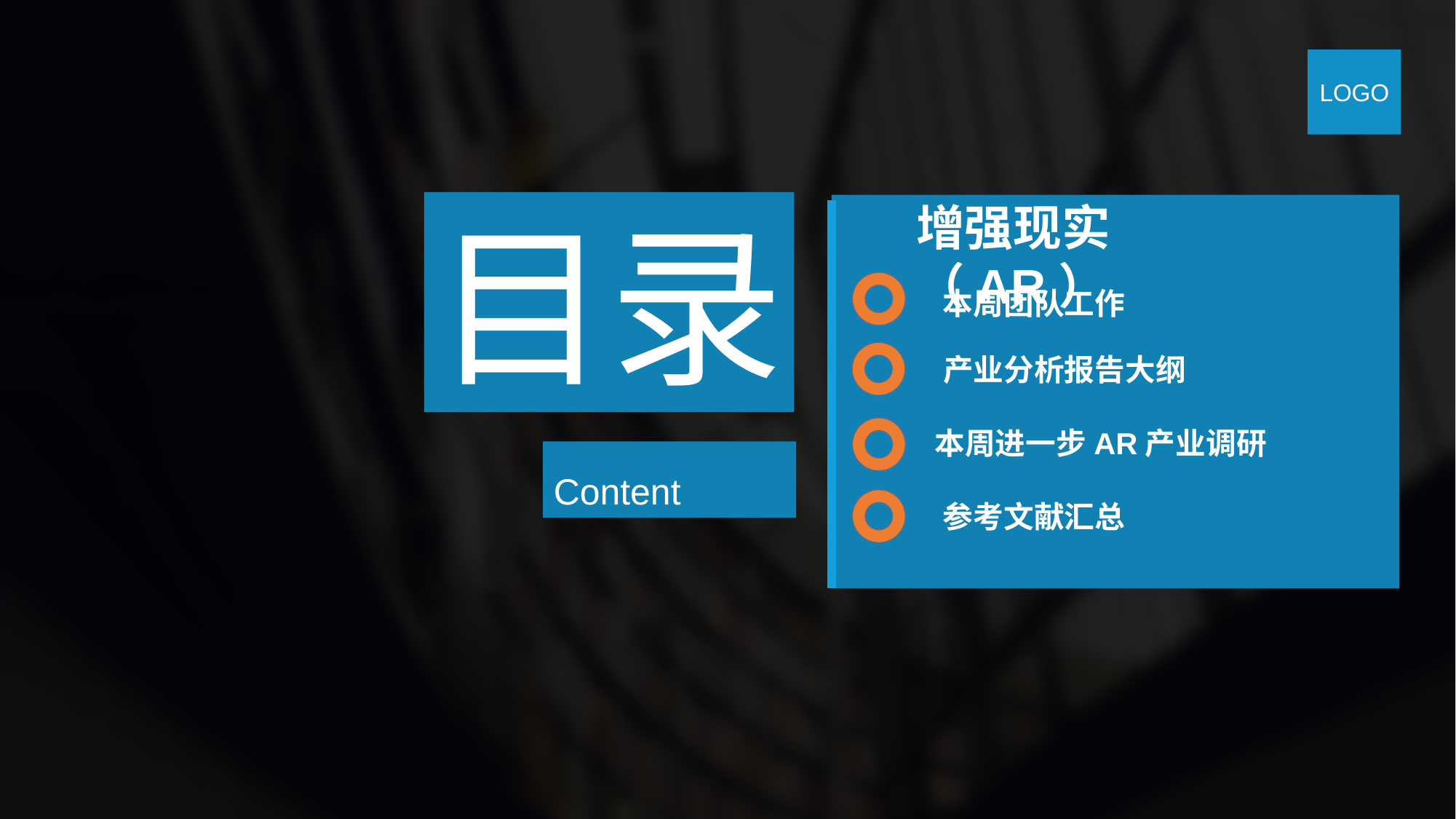

LOGO
目录
增强现实（AR）
本周团队工作
产业分析报告大纲
本周进一步AR产业调研
参考文献汇总

Content